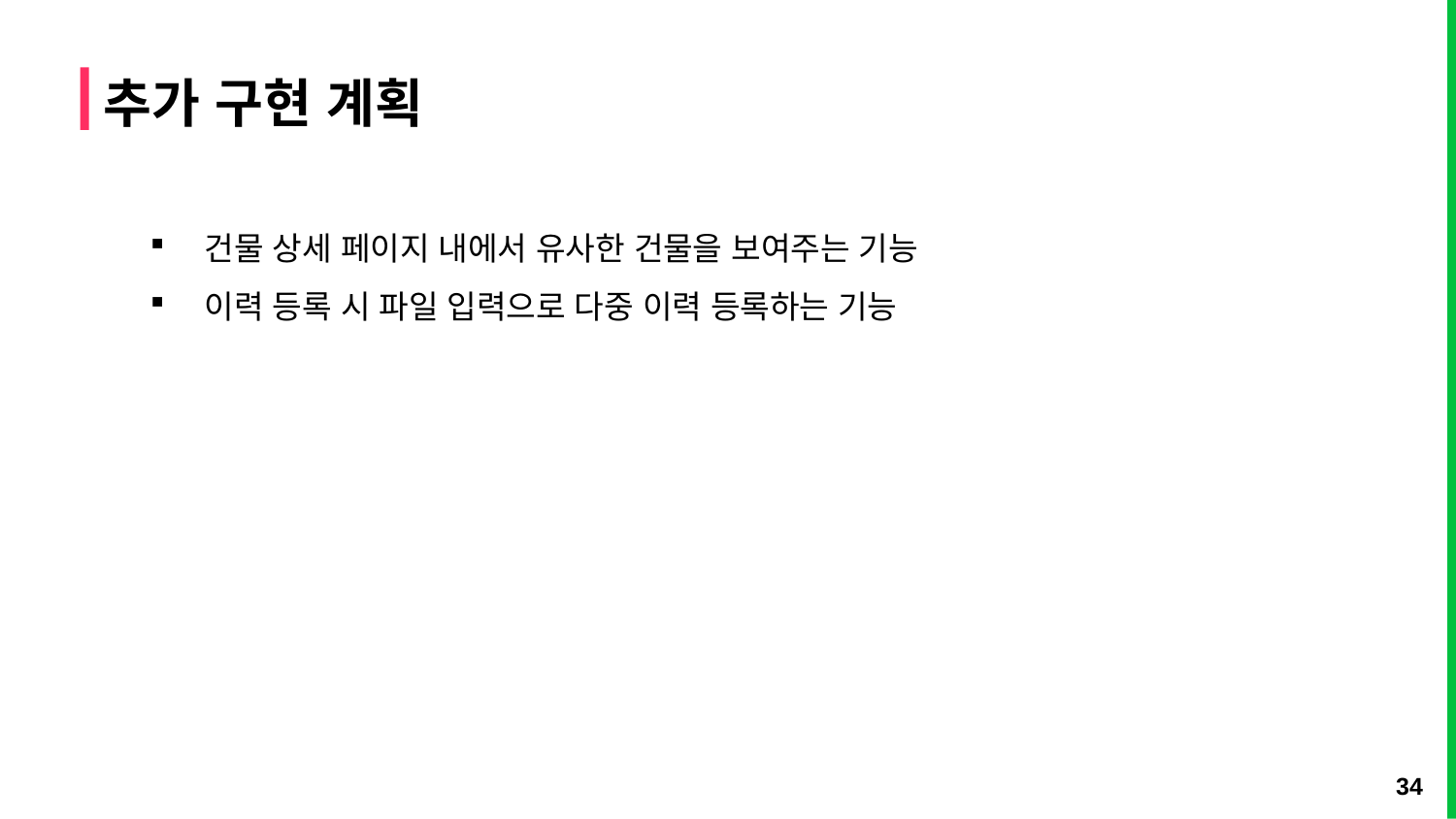

추가 구현 계획
건물 상세 페이지 내에서 유사한 건물을 보여주는 기능
이력 등록 시 파일 입력으로 다중 이력 등록하는 기능

34